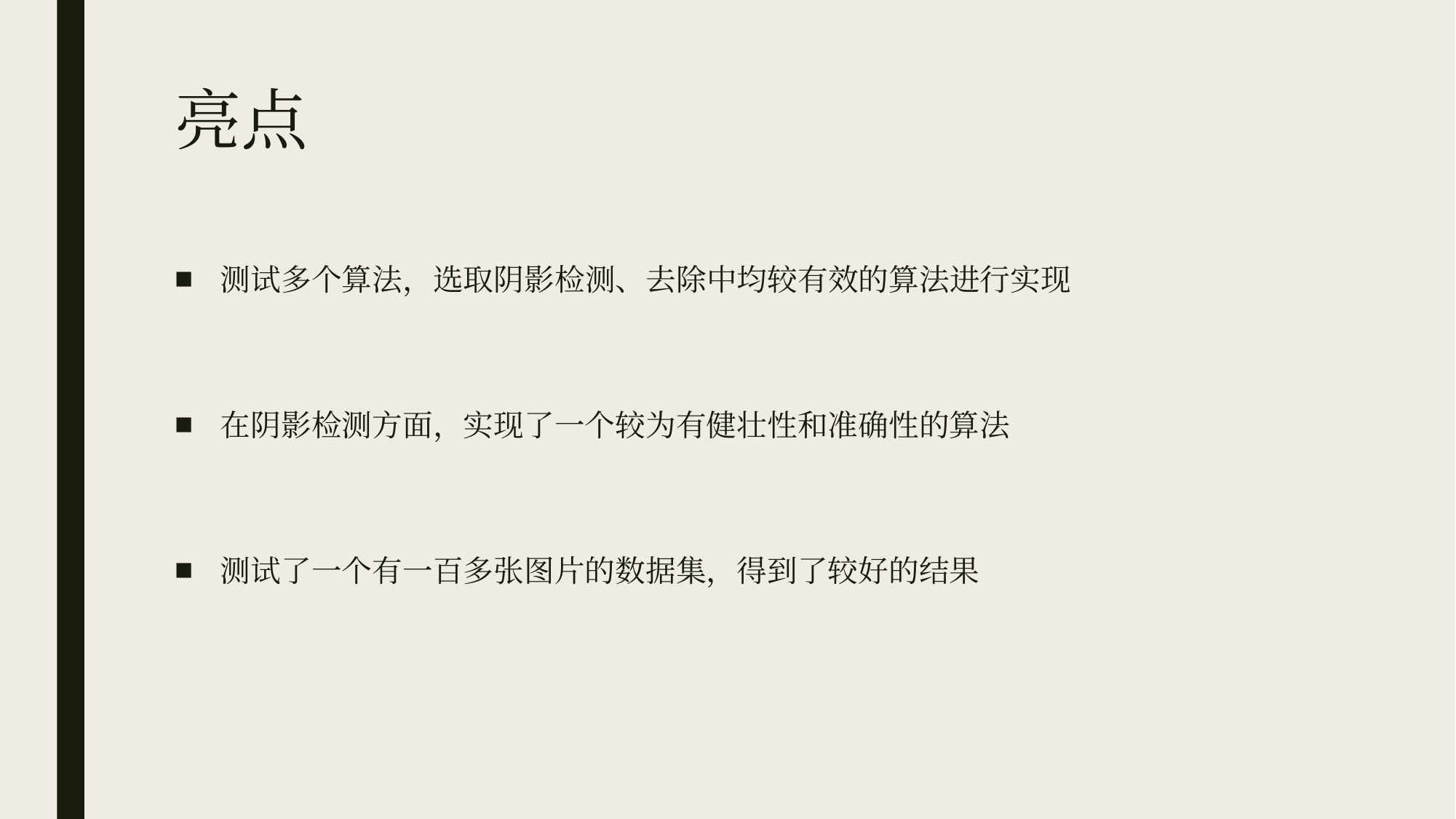

# 亮点
测试多个算法，选取阴影检测、去除中均较有效的算法进行实现

在阴影检测方面，实现了一个较为有健壮性和准确性的算法

测试了一个有一百多张图片的数据集，得到了较好的结果